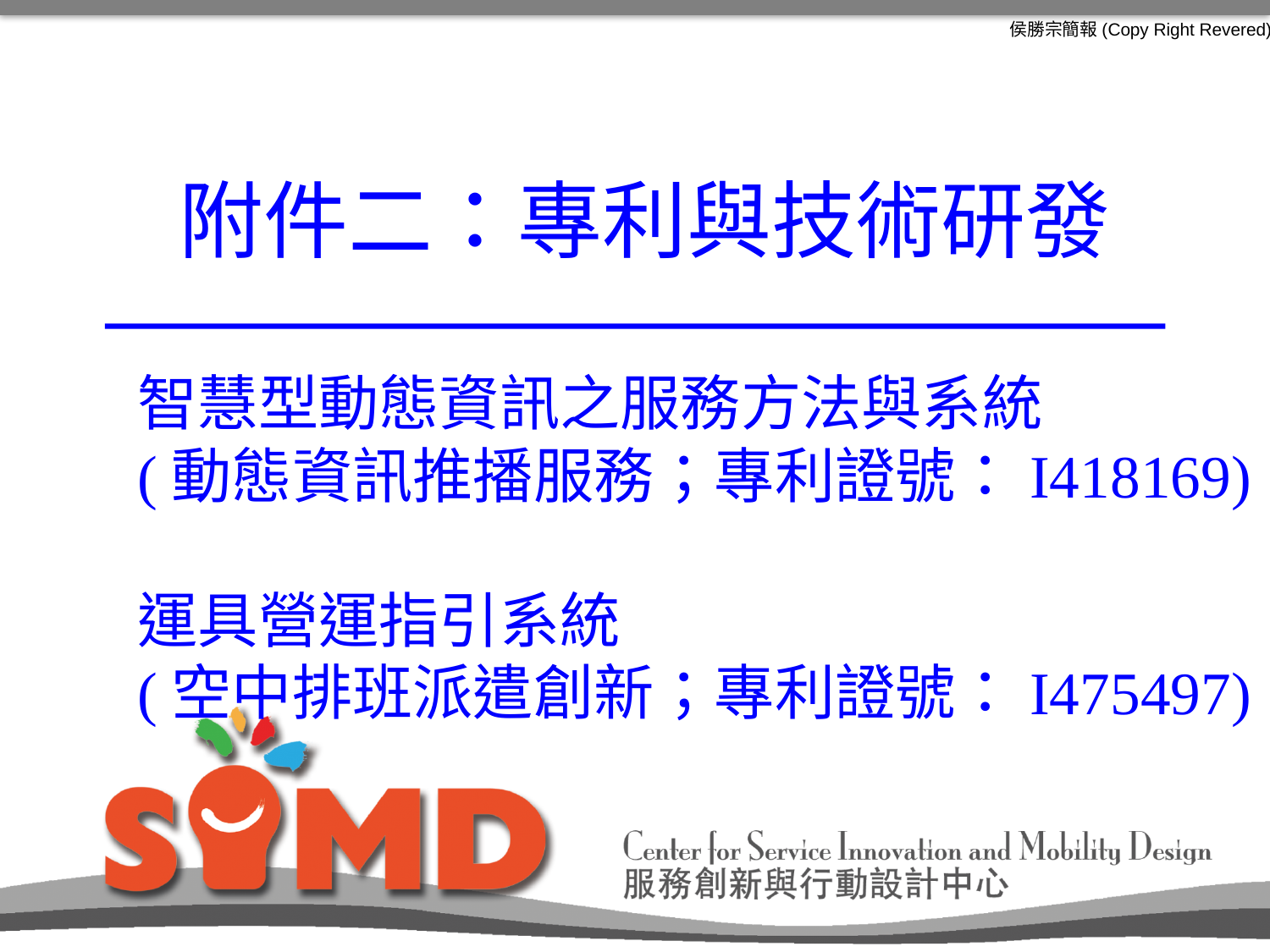

附件二：專利與技術研發

# 智慧型動態資訊之服務方法與系統 (動態資訊推播服務；專利證號：I418169) 運具營運指引系統 (空中排班派遣創新；專利證號：I475497)